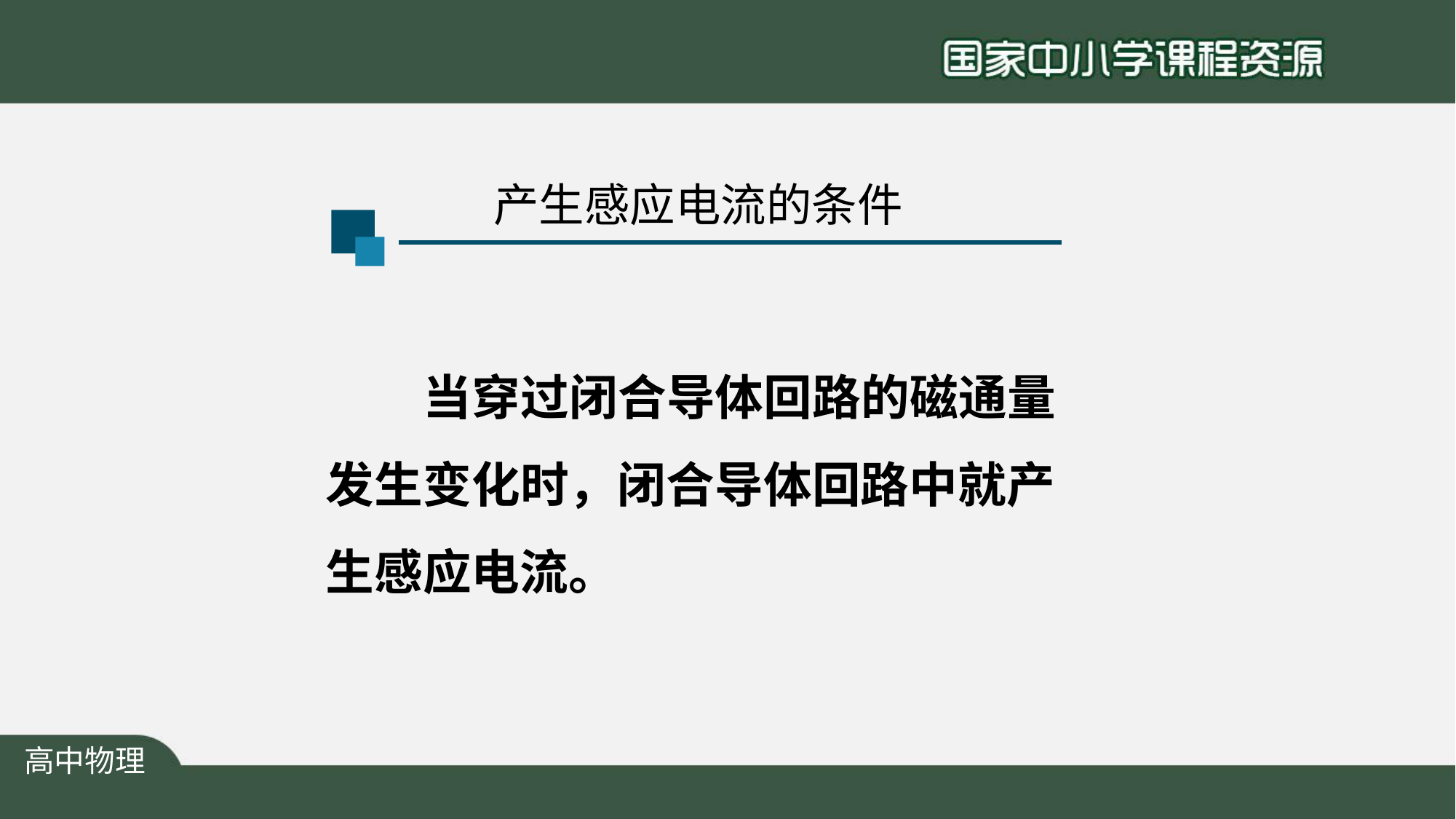

产生感应电流的条件

当穿过闭合导体回路的磁通量 发生变化时，闭合导体回路中就产 生感应电流。
高中物理